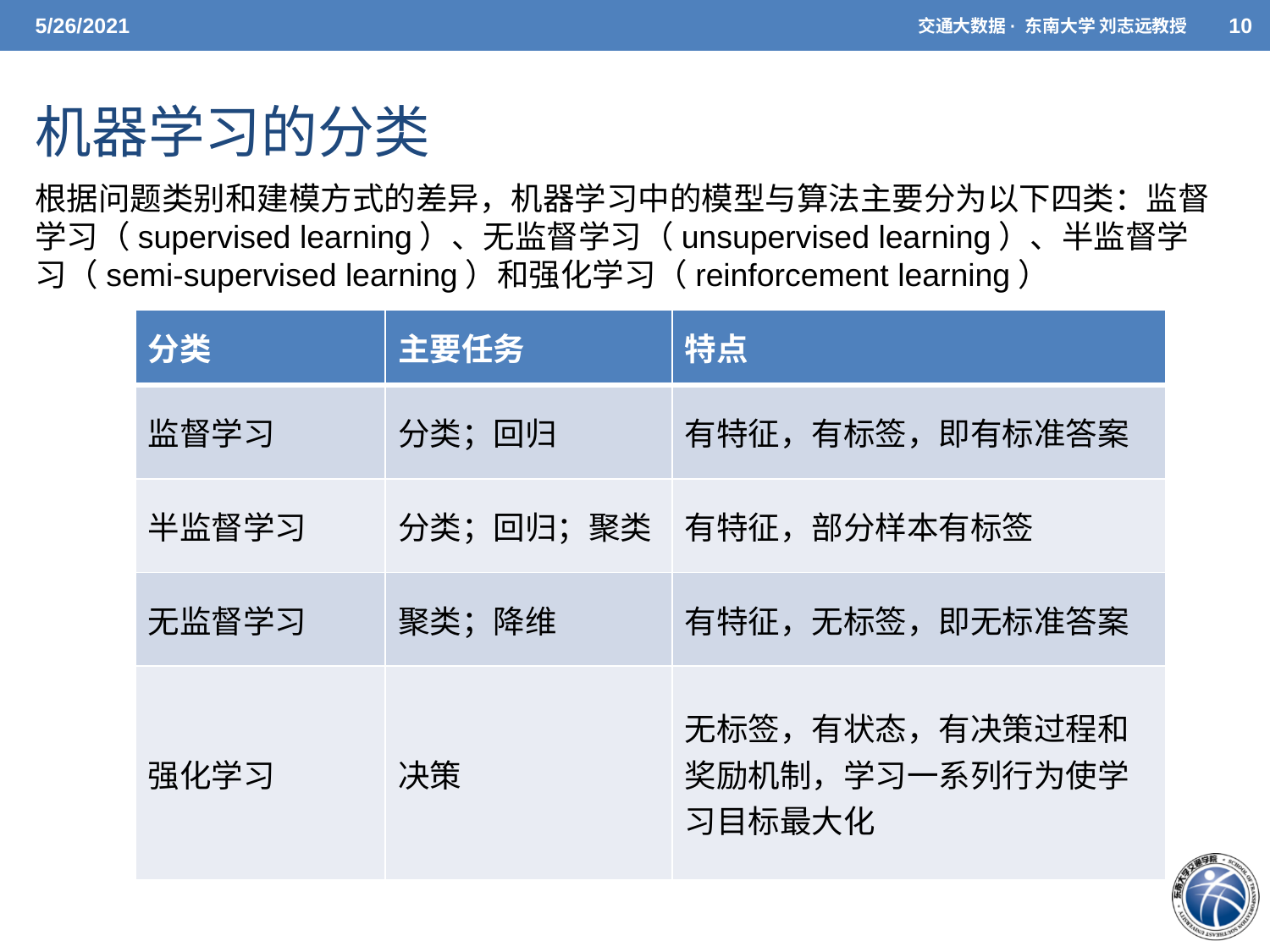

5/26/2021
交通大数据· 东南大学 刘志远教授
10
# 机器学习的分类
根据问题类别和建模方式的差异，机器学习中的模型与算法主要分为以下四类：监督 学习（supervised learning）、无监督学习（unsupervised learning）、半监督学习（semi-supervised learning）和强化学习（reinforcement learning）
| 分类 | 主要任务 | 特点 |
| --- | --- | --- |
| 监督学习 | 分类；回归 | 有特征，有标签，即有标准答案 |
| 半监督学习 | 分类；回归；聚类 | 有特征，部分样本有标签 |
| 无监督学习 | 聚类；降维 | 有特征，无标签，即无标准答案 |
| 强化学习 | 决策 | 无标签，有状态，有决策过程和奖励机制，学习一系列行为使学习目标最大化 |